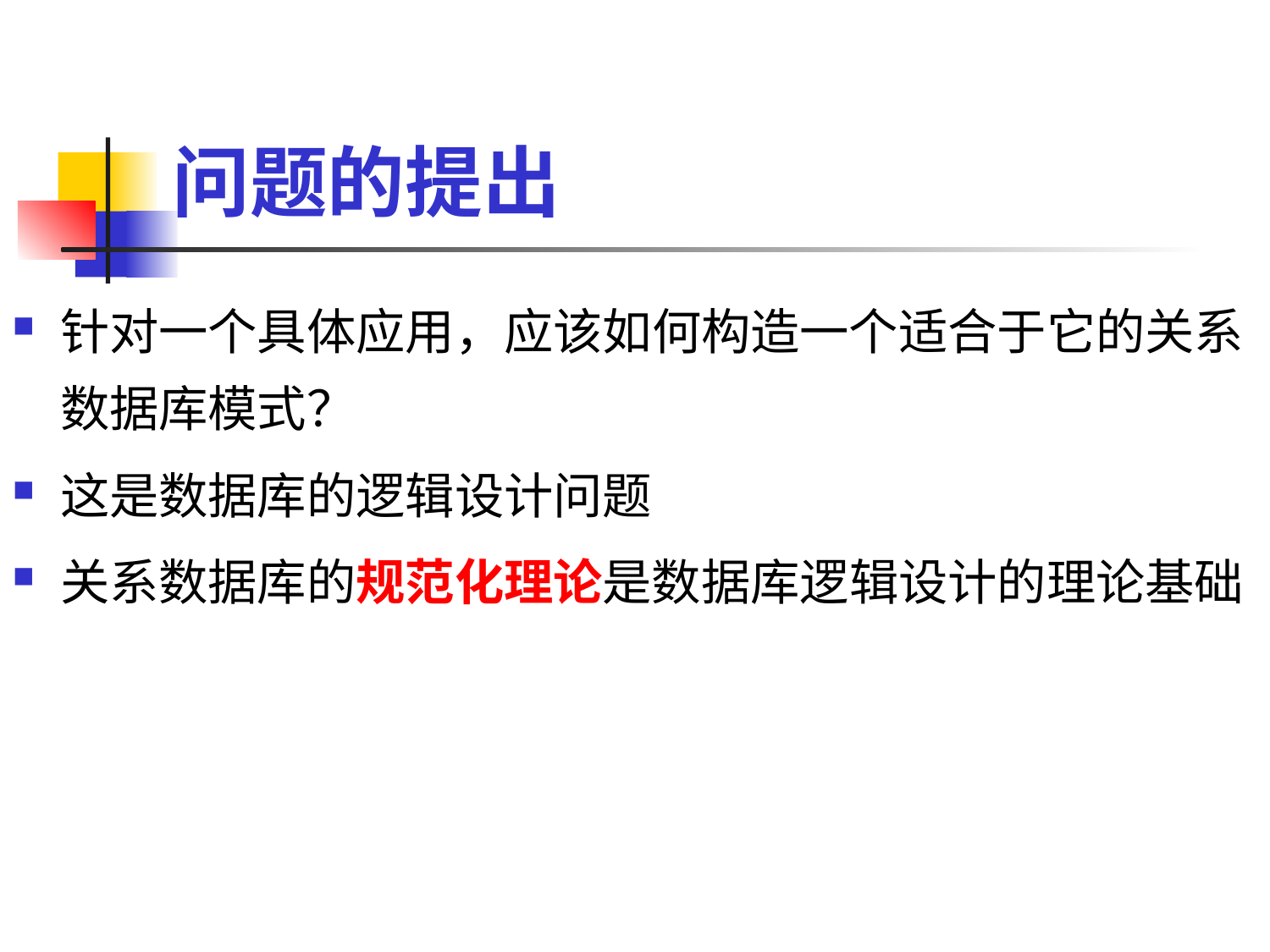

# 问题的提出
针对一个具体应用，应该如何构造一个适合于它的关系数据库模式？
这是数据库的逻辑设计问题
关系数据库的规范化理论是数据库逻辑设计的理论基础